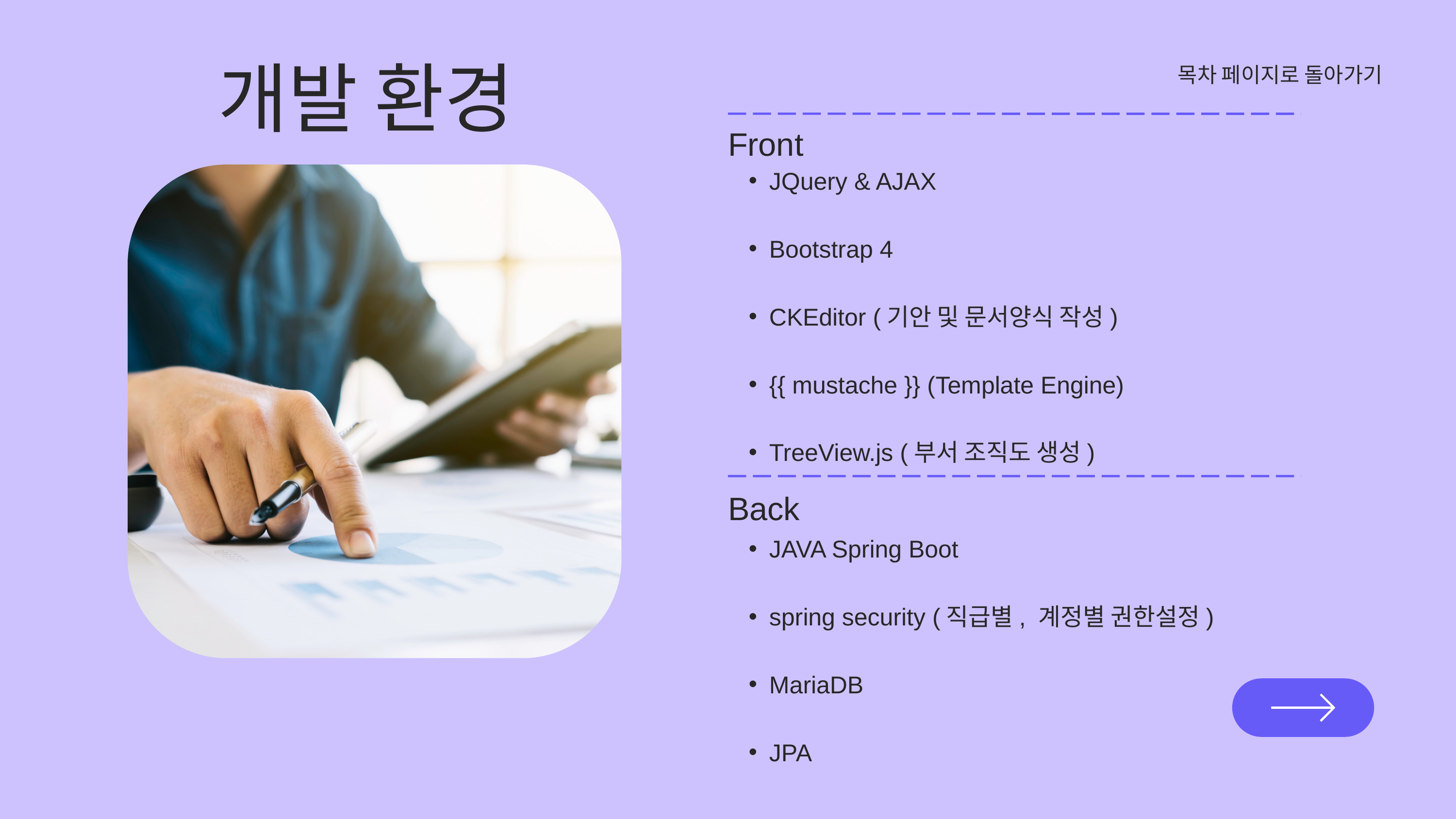

개발 환경
목차 페이지로 돌아가기

Front
JQuery & AJAX

Bootstrap 4

CKEditor (기안 및 문서양식 작성)

{{ mustache }} (Template Engine)

TreeView.js (부서 조직도 생성)

Back
JAVA Spring Boot

spring security (직급별, 계정별 권한설정)

MariaDB

JPA